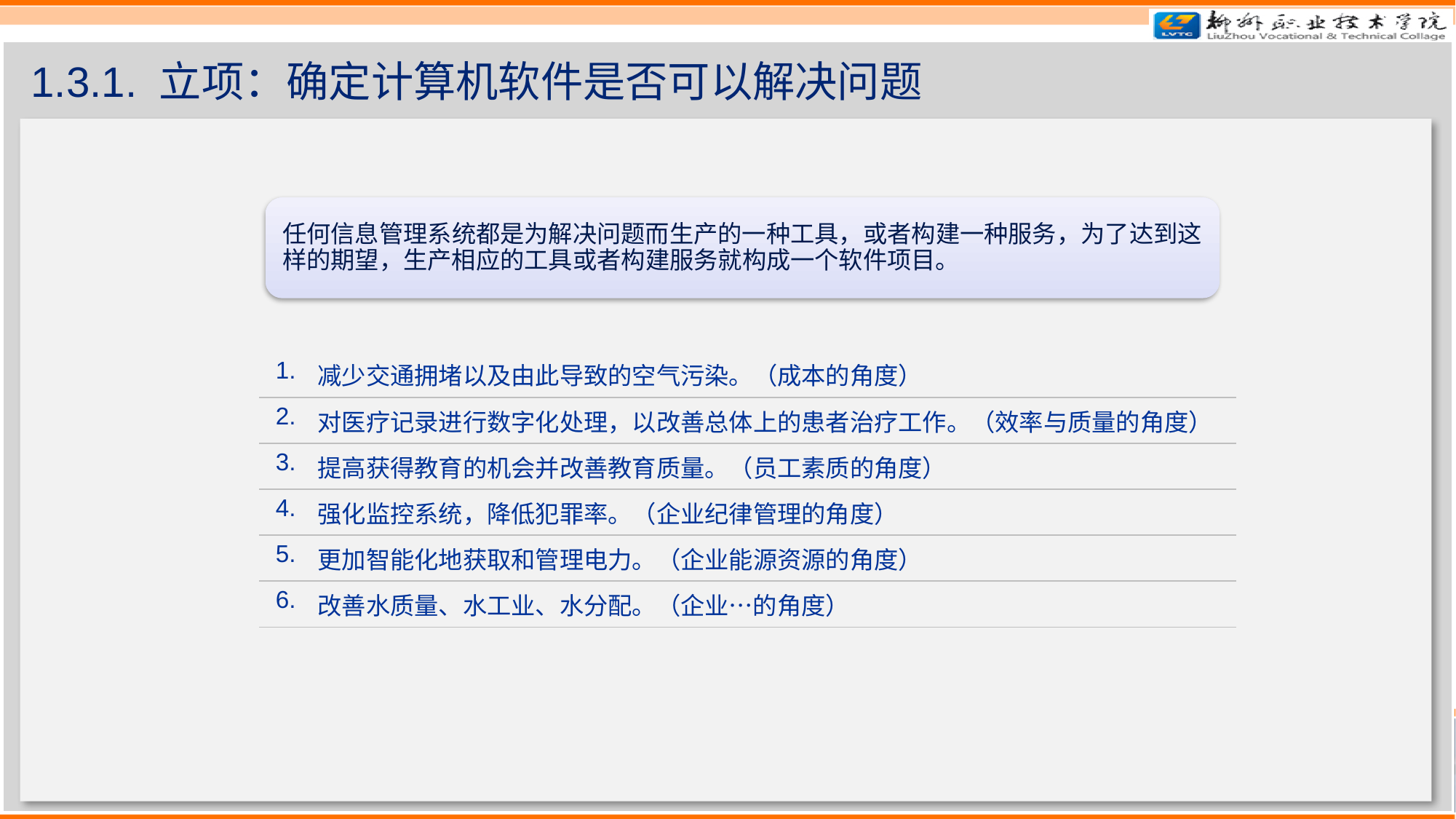

# 1.3.1. 立项：确定计算机软件是否可以解决问题
任何信息管理系统都是为解决问题而生产的一种工具，或者构建一种服务，为了达到这样的期望，生产相应的工具或者构建服务就构成一个软件项目。
| 1. | 减少交通拥堵以及由此导致的空气污染。（成本的角度） |
| --- | --- |
| 2. | 对医疗记录进行数字化处理，以改善总体上的患者治疗工作。（效率与质量的角度） |
| 3. | 提高获得教育的机会并改善教育质量。（员工素质的角度） |
| 4. | 强化监控系统，降低犯罪率。（企业纪律管理的角度） |
| 5. | 更加智能化地获取和管理电力。（企业能源资源的角度） |
| 6. | 改善水质量、水工业、水分配。（企业…的角度） |